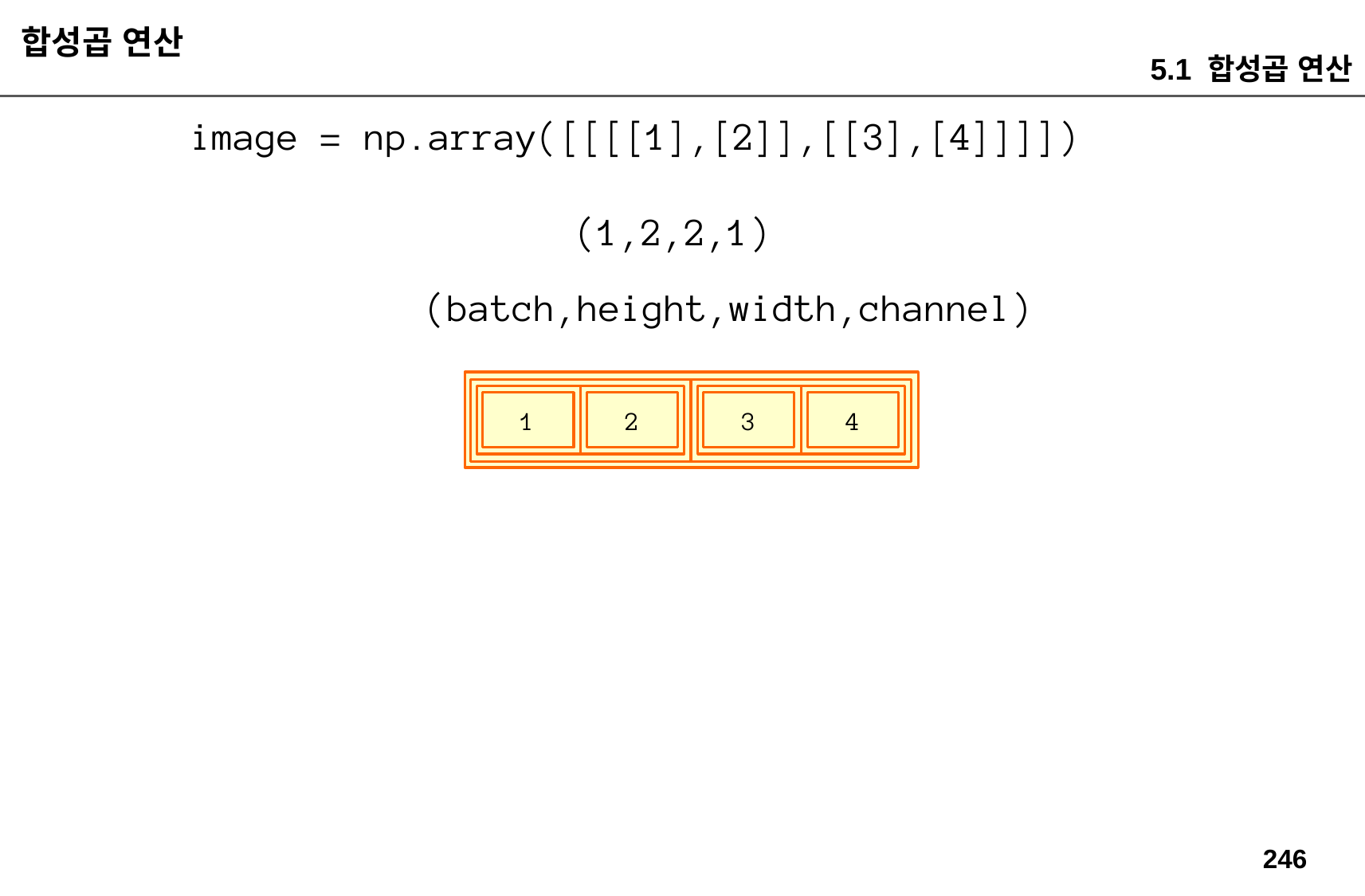

합성곱 연산
5.1 합성곱 연산
image = np.array([[[[1],[2]],[[3],[4]]]])
(1,2,2,1)
(batch,height,width,channel)

1
2
3
4